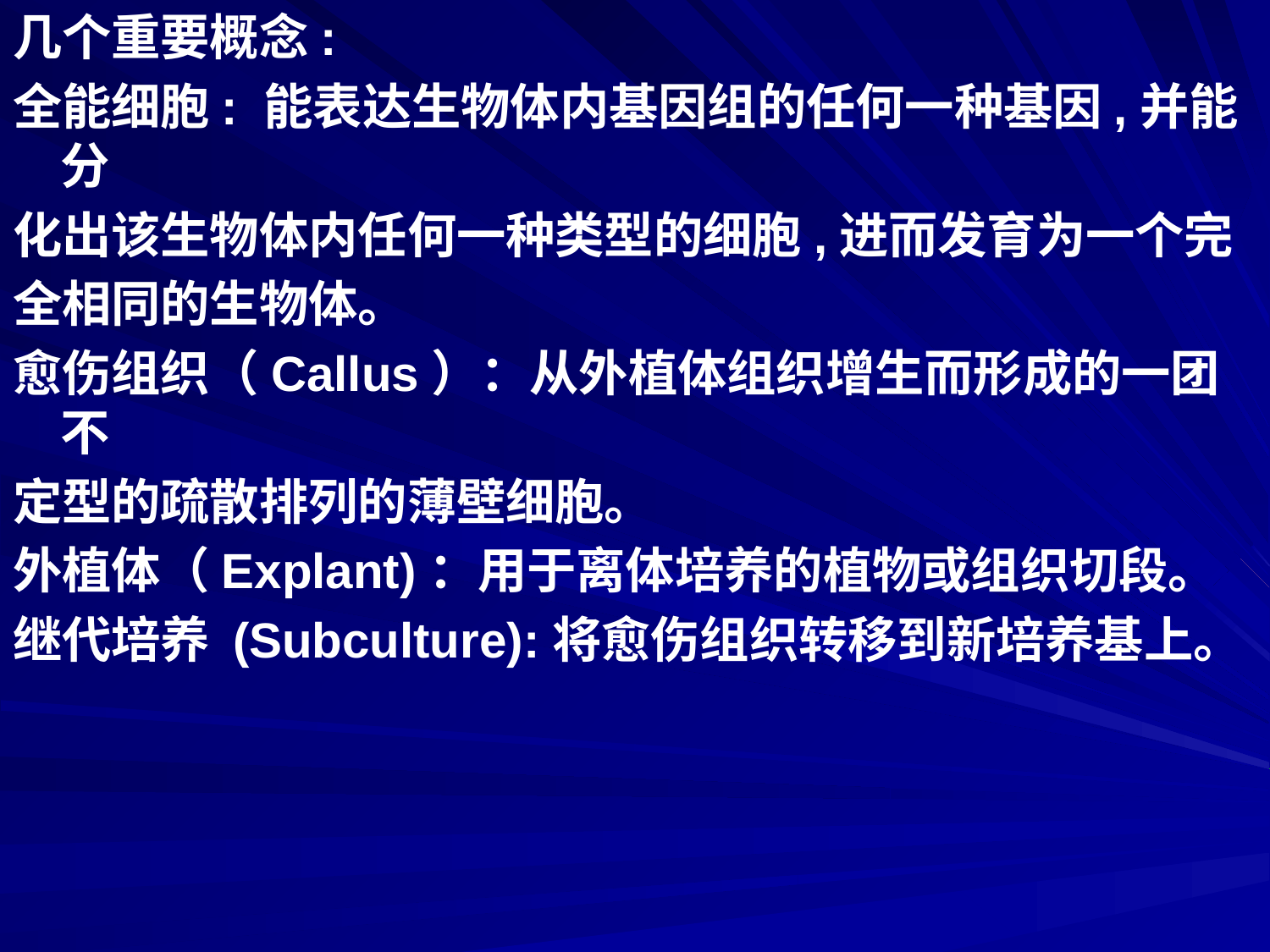

几个重要概念:
全能细胞: 能表达生物体内基因组的任何一种基因,并能分
化出该生物体内任何一种类型的细胞,进而发育为一个完
全相同的生物体。
愈伤组织（Callus）：从外植体组织增生而形成的一团不
定型的疏散排列的薄壁细胞。
外植体（Explant)：用于离体培养的植物或组织切段。
继代培养 (Subculture):将愈伤组织转移到新培养基上。